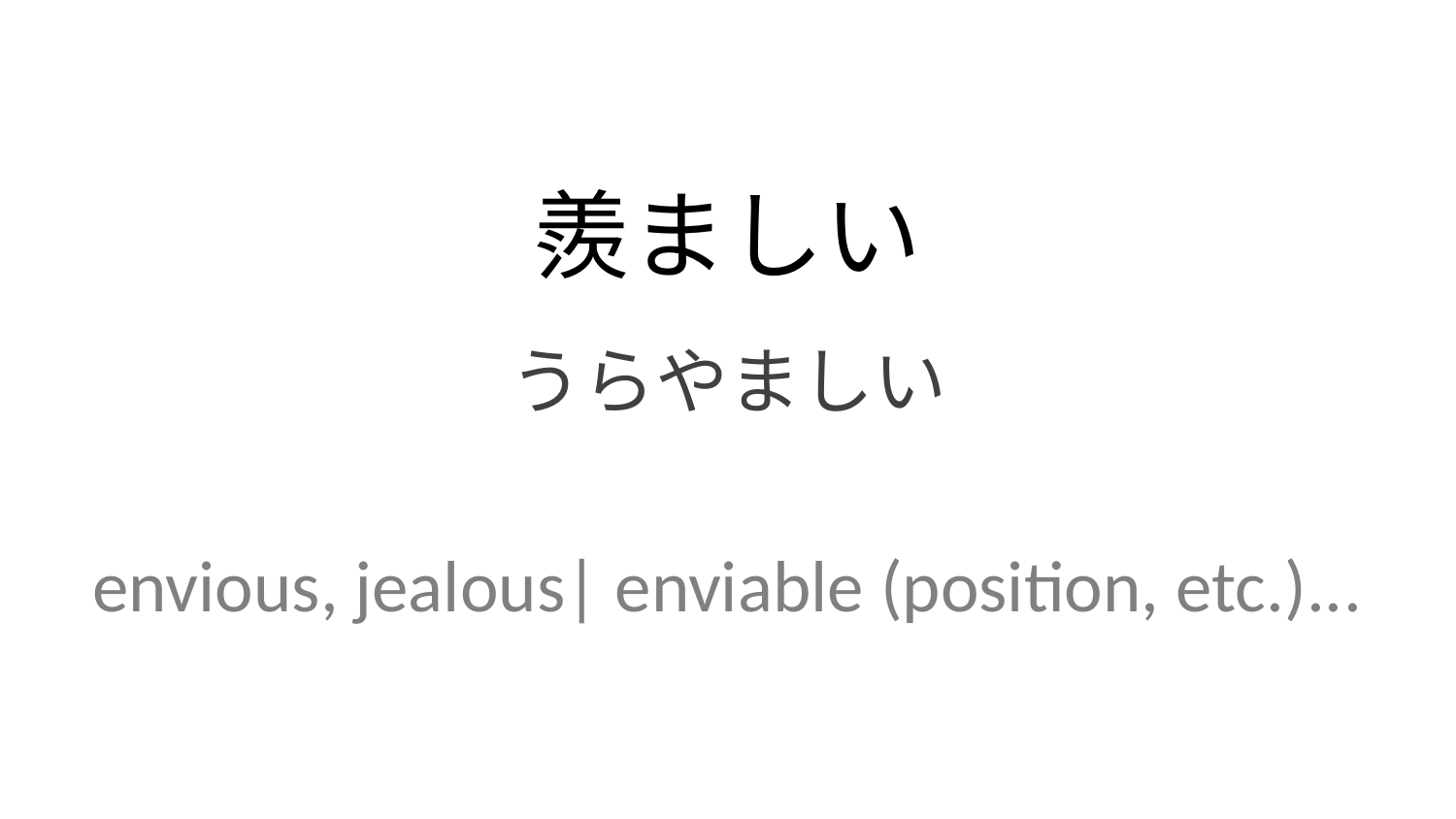

羨ましい

うらやましい
envious, jealous| enviable (position, etc.)...